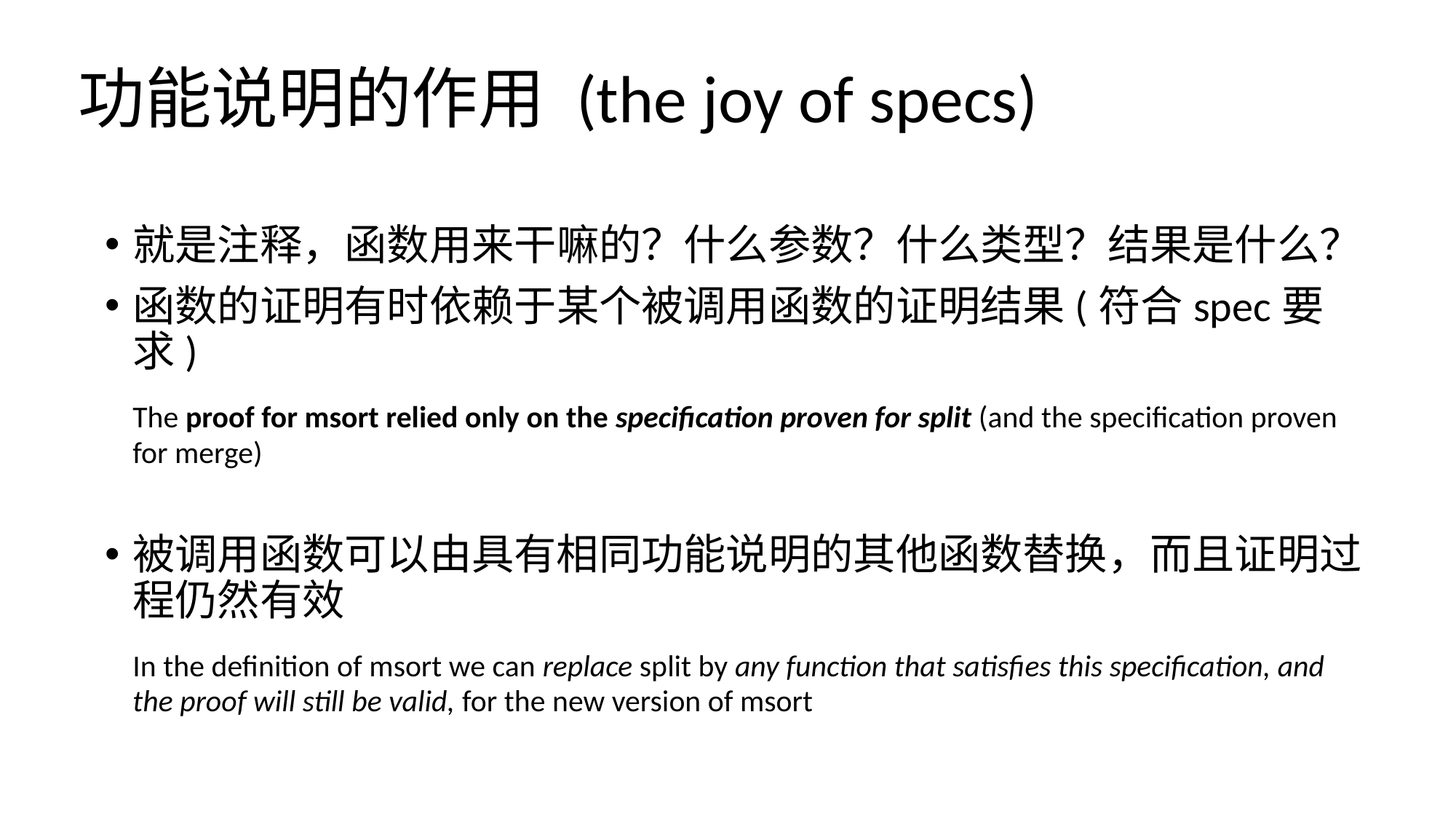

# 功能说明的作用 (the joy of specs)
就是注释，函数用来干嘛的？什么参数？什么类型？结果是什么？
函数的证明有时依赖于某个被调用函数的证明结果(符合spec要求)
	The proof for msort relied only on the specification proven for split (and the specification proven for merge)

被调用函数可以由具有相同功能说明的其他函数替换，而且证明过程仍然有效
	In the definition of msort we can replace split by any function that satisfies this specification, and the proof will still be valid, for the new version of msort